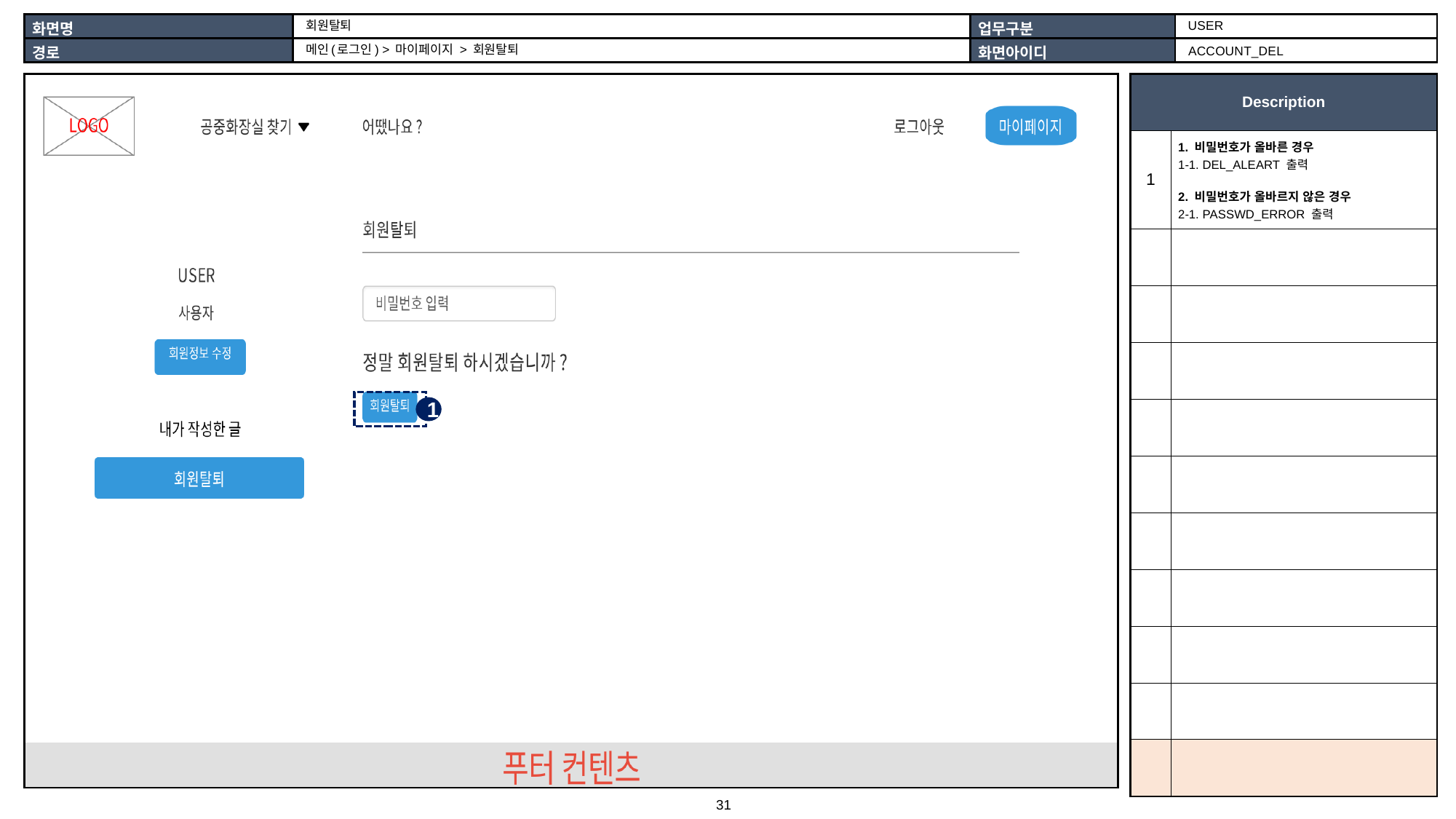

USER
회원탈퇴
메인(로그인) > 마이페이지 > 회원탈퇴
ACCOUNT_DEL
|  |
| --- |
| Description |  |
| --- | --- |
| 1 | 1. 비밀번호가 올바른 경우 1-1. DEL\_ALEART 출력 2. 비밀번호가 올바르지 않은 경우 2-1. PASSWD\_ERROR 출력 |
|  |  |
|  |  |
|  |  |
|  |  |
|  |  |
|  |  |
|  |  |
|  |  |
|  |  |
|  |  |

1